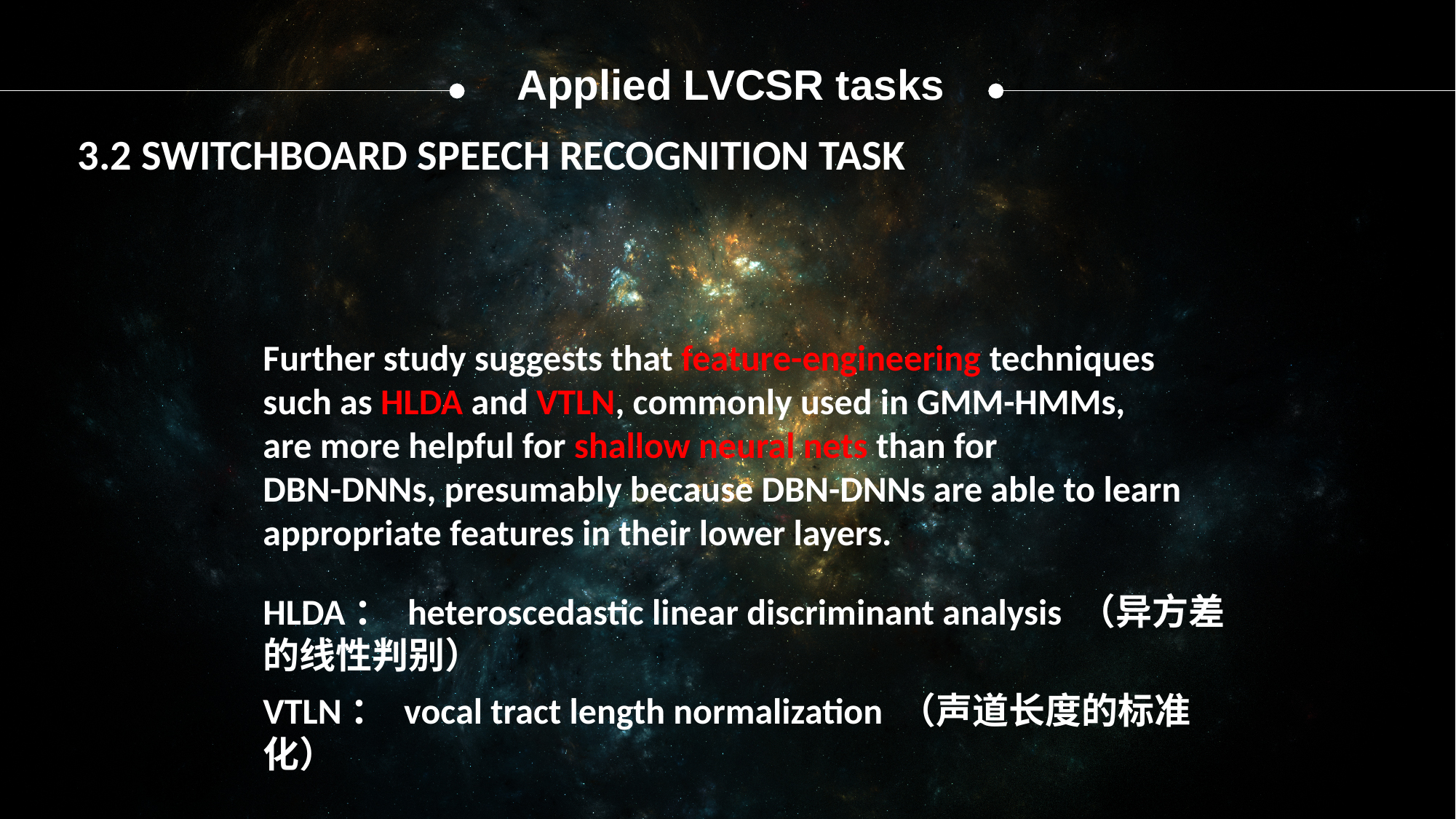

Applied LVCSR tasks
3.2 SWITCHBOARD SPEECH RECOGNITION TASK
Further study suggests that feature-engineering techniques
such as HLDA and VTLN, commonly used in GMM-HMMs,
are more helpful for shallow neural nets than for
DBN-DNNs, presumably because DBN-DNNs are able to learn
appropriate features in their lower layers.
HLDA： heteroscedastic linear discriminant analysis （异方差的线性判别）
VTLN： vocal tract length normalization （声道长度的标准化）